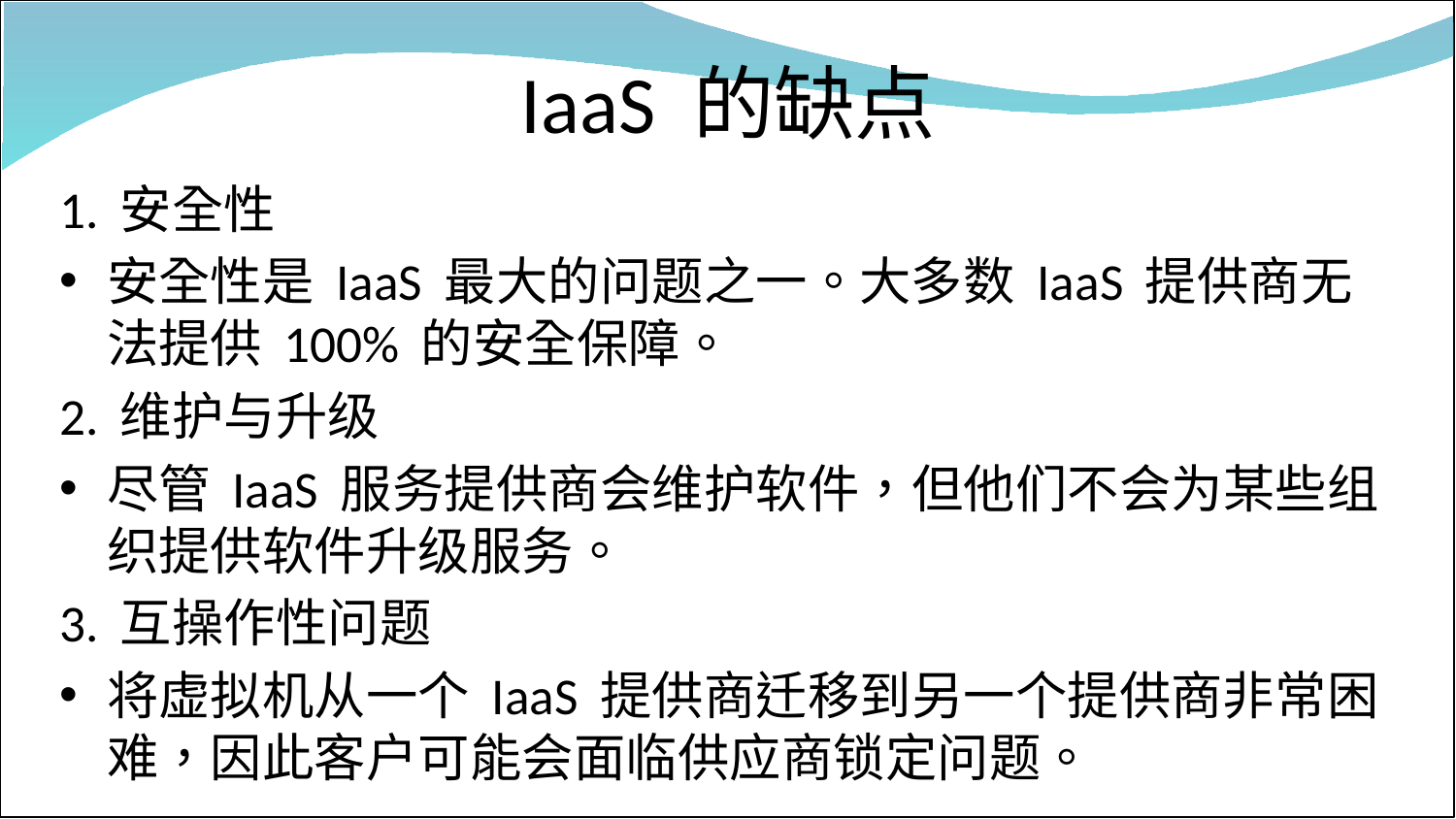

# IaaS 的缺点
1. 安全性
安全性是 IaaS 最大的问题之一。大多数 IaaS 提供商无法提供 100% 的安全保障。
2. 维护与升级
尽管 IaaS 服务提供商会维护软件，但他们不会为某些组织提供软件升级服务。
3. 互操作性问题
将虚拟机从一个 IaaS 提供商迁移到另一个提供商非常困难，因此客户可能会面临供应商锁定问题。